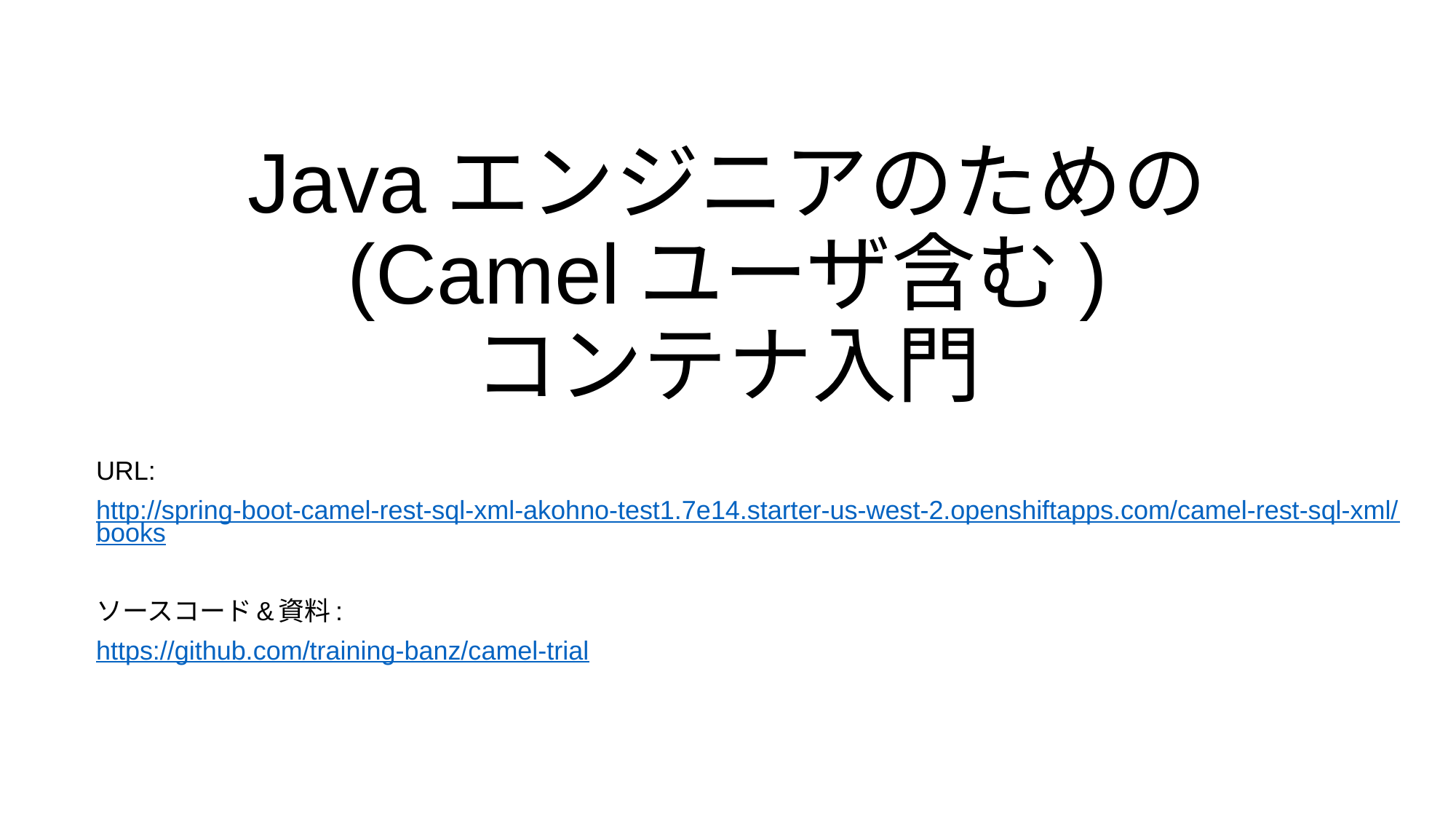

# Javaエンジニアのための (Camelユーザ含む) コンテナ入門
URL:
http://spring-boot-camel-rest-sql-xml-akohno-test1.7e14.starter-us-west-2.openshiftapps.com/camel-rest-sql-xml/books

ソースコード&資料:
https://github.com/training-banz/camel-trial